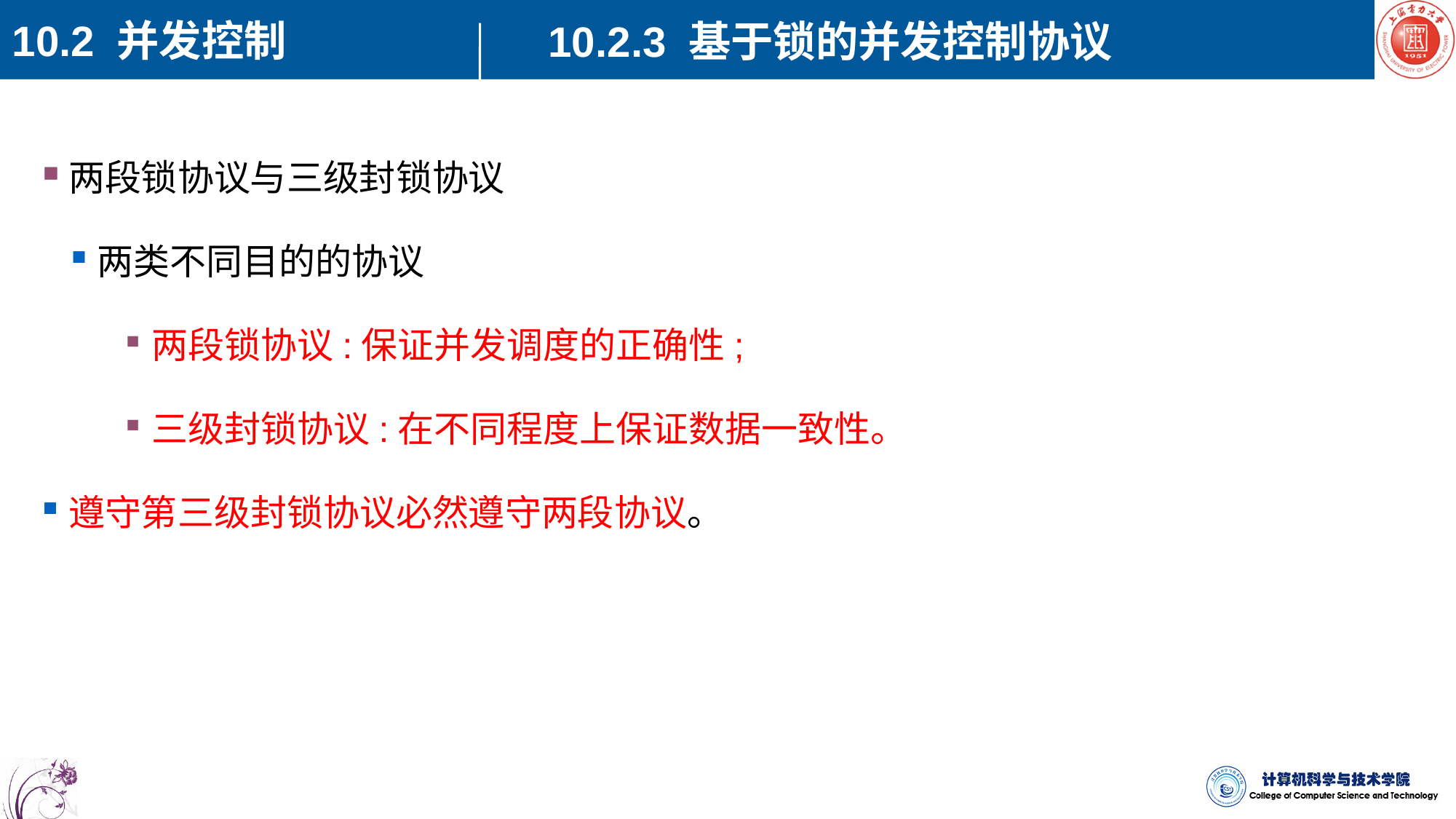

10.2 并发控制
10.2.3 基于锁的并发控制协议
两段锁协议与三级封锁协议
两类不同目的的协议
两段锁协议:保证并发调度的正确性;
三级封锁协议:在不同程度上保证数据一致性。
遵守第三级封锁协议必然遵守两段协议。